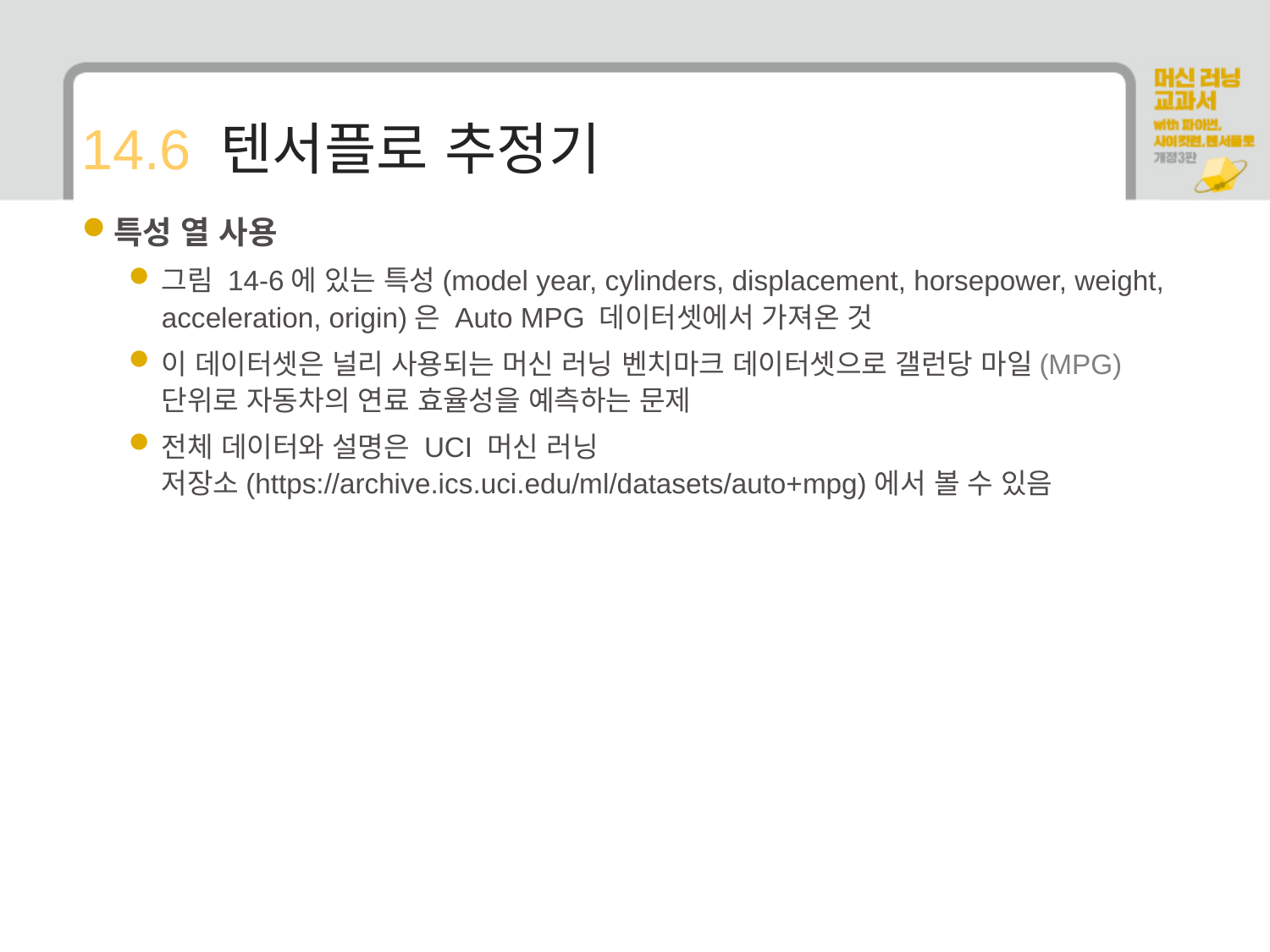

# 14.6 텐서플로 추정기
특성 열 사용
그림 14-6에 있는 특성(model year, cylinders, displacement, horsepower, weight, acceleration, origin)은 Auto MPG 데이터셋에서 가져온 것
이 데이터셋은 널리 사용되는 머신 러닝 벤치마크 데이터셋으로 갤런당 마일(MPG) 단위로 자동차의 연료 효율성을 예측하는 문제
전체 데이터와 설명은 UCI 머신 러닝 저장소(https://archive.ics.uci.edu/ml/datasets/auto+mpg)에서 볼 수 있음